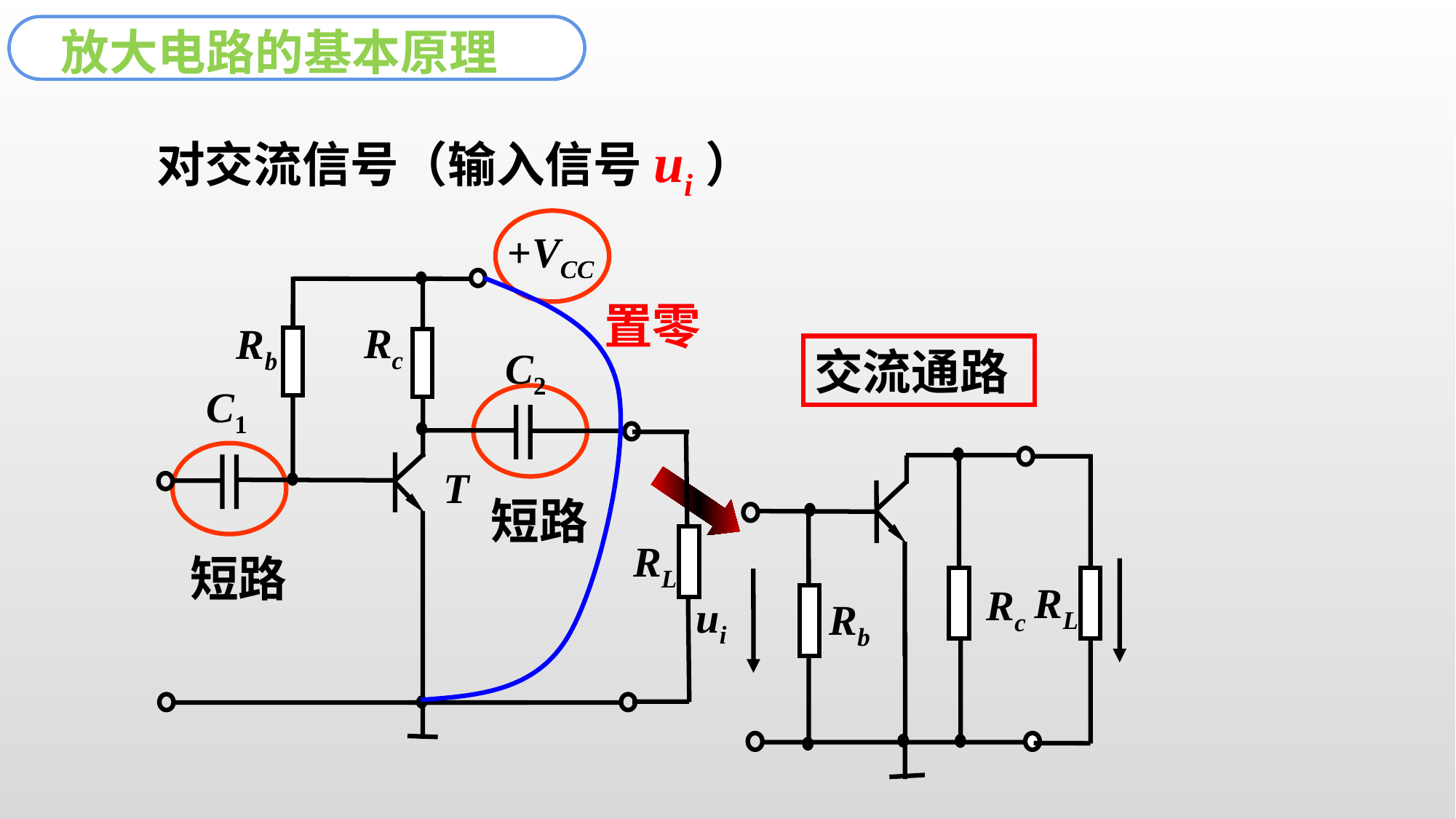

放大电路的基本原理
对交流信号（输入信号ui）

置零
+VCC

Rc
Rb

C2
C1

T

交流通路

短路

短路

RL

RL
Rc

ui
Rb